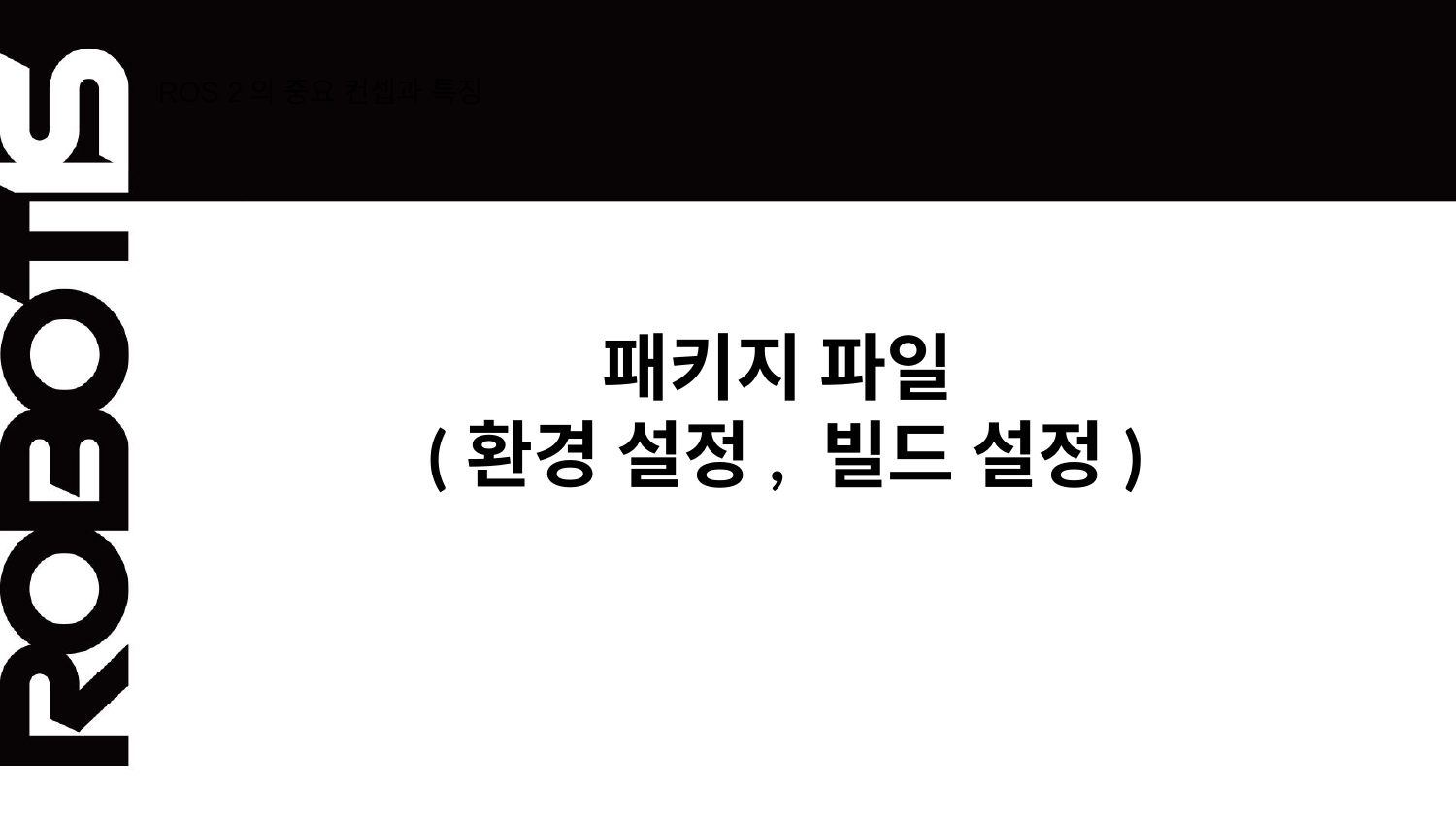

# ROS 2의 중요 컨셉과 특징
패키지 파일
(환경 설정, 빌드 설정)